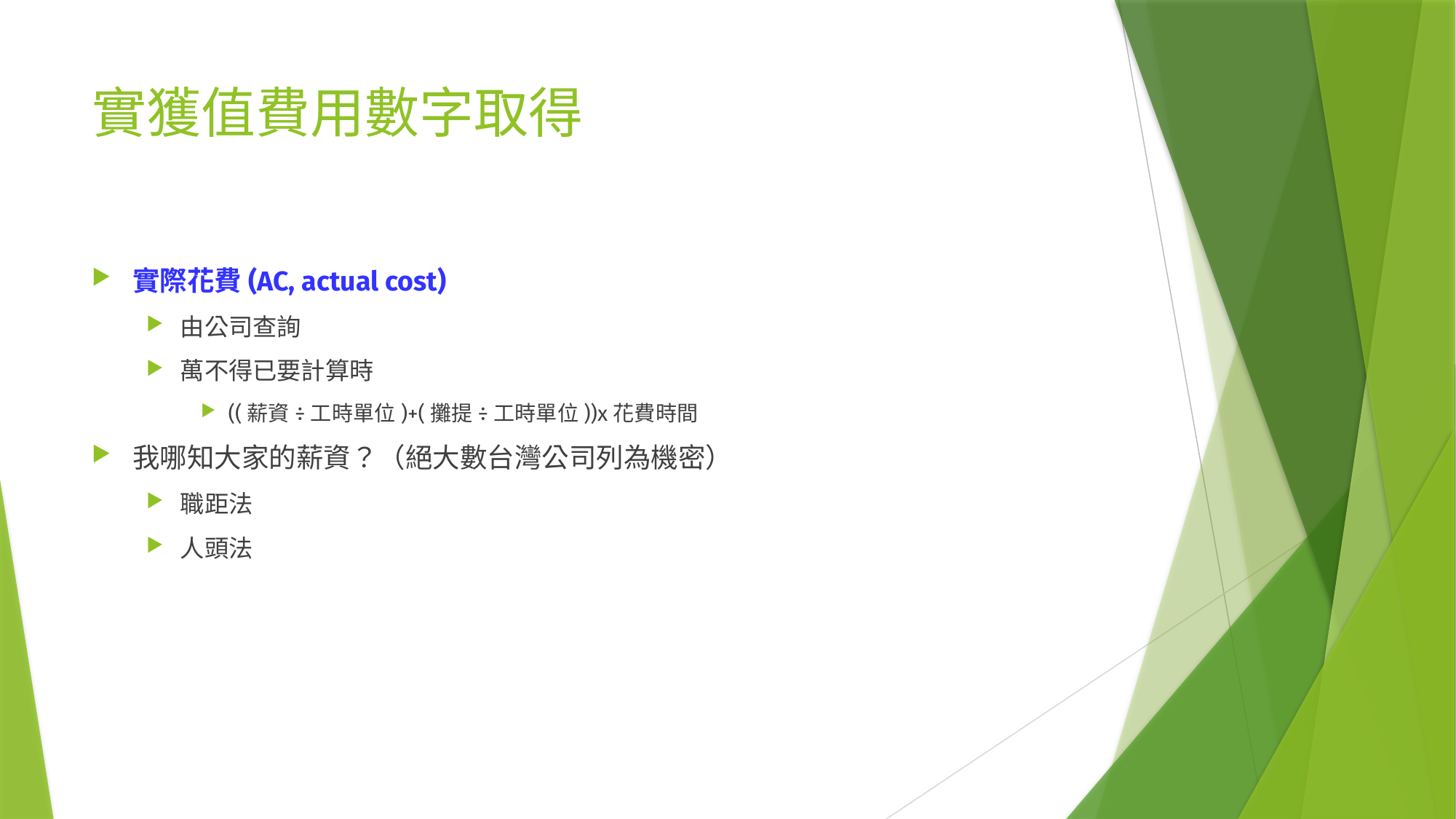

# 實獲值費用數字取得
實際花費(AC, actual cost)
由公司查詢
萬不得已要計算時
((薪資÷工時單位)+(攤提÷工時單位))x花費時間
我哪知大家的薪資？（絕大數台灣公司列為機密）
職距法
人頭法